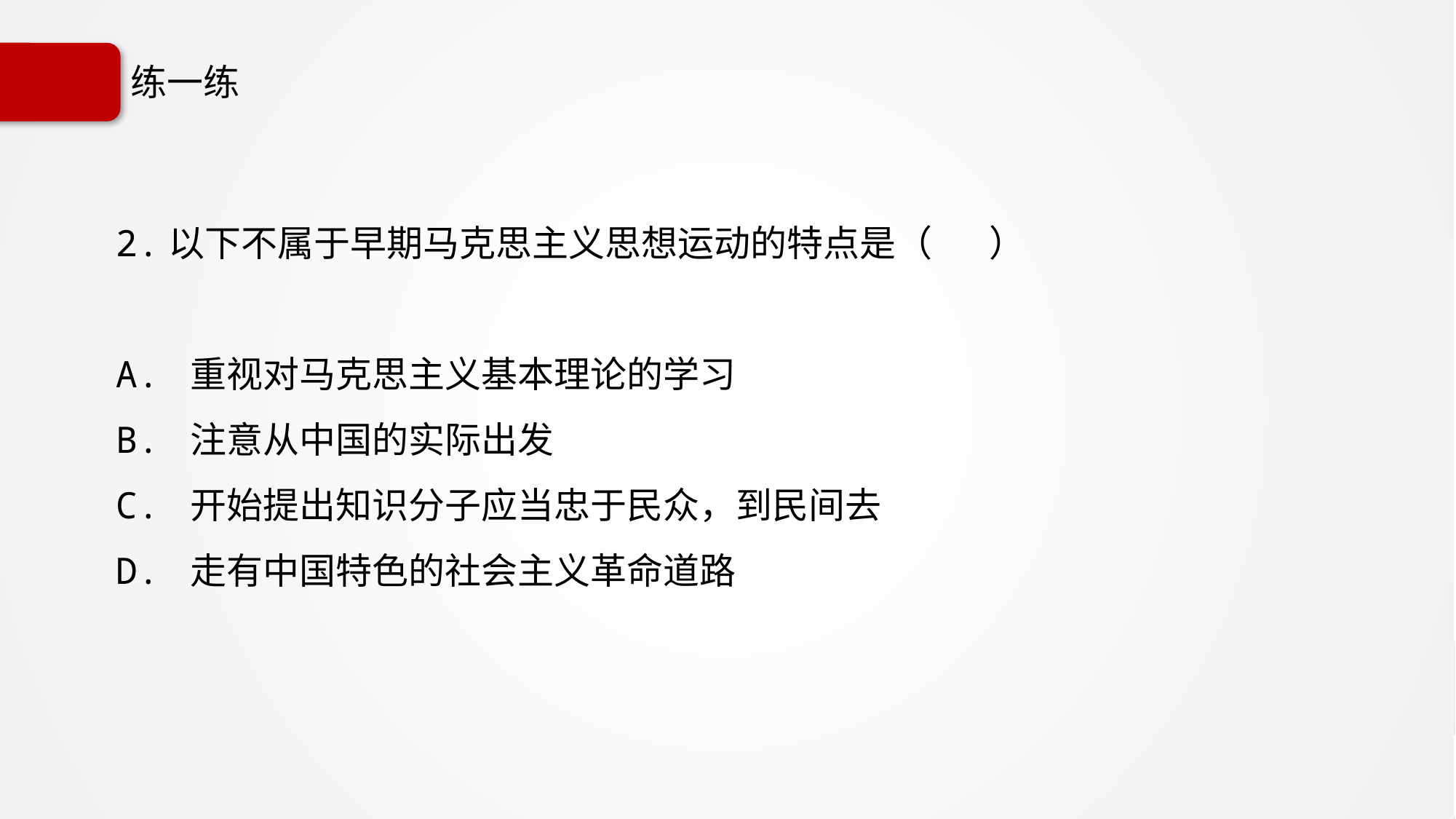

# 练一练
2.以下不属于早期马克思主义思想运动的特点是（       ）

A. 重视对马克思主义基本理论的学习
B. 注意从中国的实际出发
C. 开始提出知识分子应当忠于民众，到民间去
D. 走有中国特色的社会主义革命道路